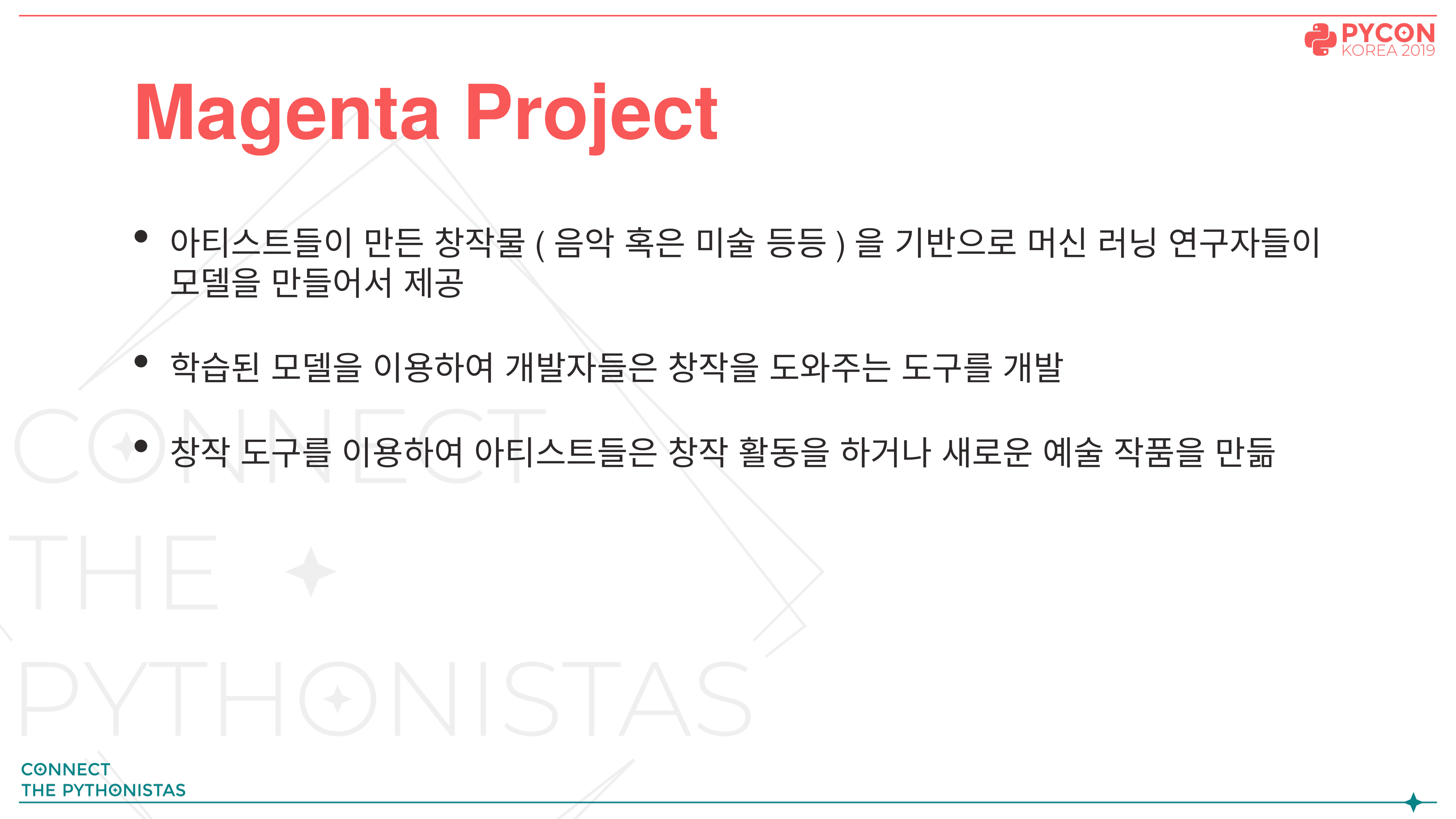

# Magenta Project
아티스트들이 만든 창작물(음악 혹은 미술 등등)을 기반으로 머신 러닝 연구자들이 모델을 만들어서 제공
학습된 모델을 이용하여 개발자들은 창작을 도와주는 도구를 개발
창작 도구를 이용하여 아티스트들은 창작 활동을 하거나 새로운 예술 작품을 만듦